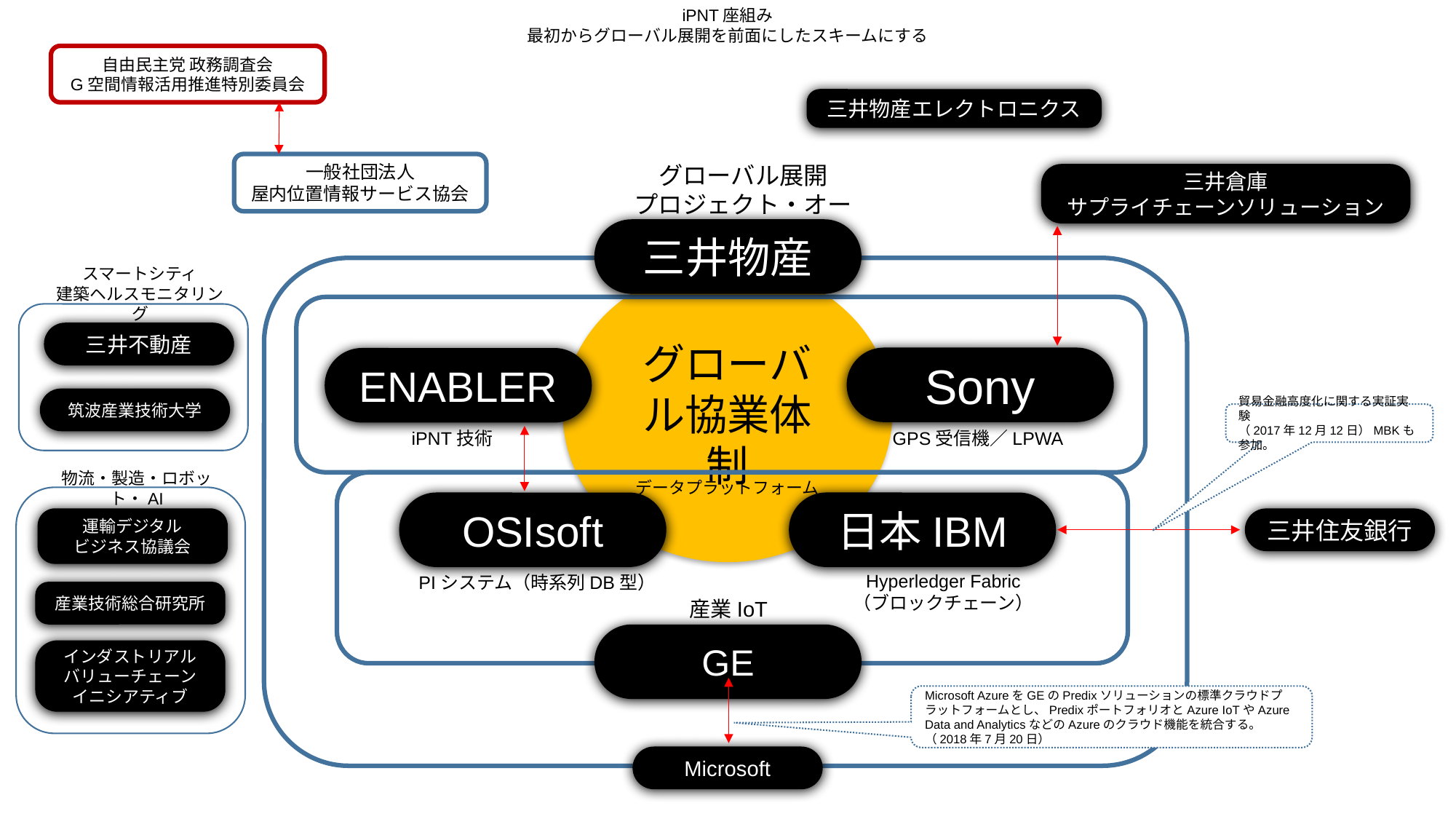

iPNT座組み
最初からグローバル展開を前面にしたスキームにする
自由民主党 政務調査会
G空間情報活用推進特別委員会
三井物産エレクトロニクス
一般社団法人
屋内位置情報サービス協会
グローバル展開
プロジェクト・オーナー
三井倉庫
サプライチェーンソリューション
三井物産

スマートシティ
建築ヘルスモニタリング
グローバル協業体制

三井不動産
Sony
ENABLER
筑波産業技術大学
貿易金融高度化に関する実証実験
（2017年12月12日）MBKも参加。
iPNT技術
GPS受信機／LPWA
物流・製造・ロボット・AI
データプラットフォーム

OSIsoft
日本IBM
運輸デジタル
ビジネス協議会
三井住友銀行
Hyperledger Fabric
（ブロックチェーン）
PIシステム（時系列DB型）
産業技術総合研究所
産業IoT
GE
インダストリアル
バリューチェーン
イニシアティブ
Microsoft AzureをGEのPredixソリューションの標準クラウドプラットフォームとし、PredixポートフォリオとAzure IoTやAzure Data and AnalyticsなどのAzureのクラウド機能を統合する。（2018年7月20日）
Microsoft